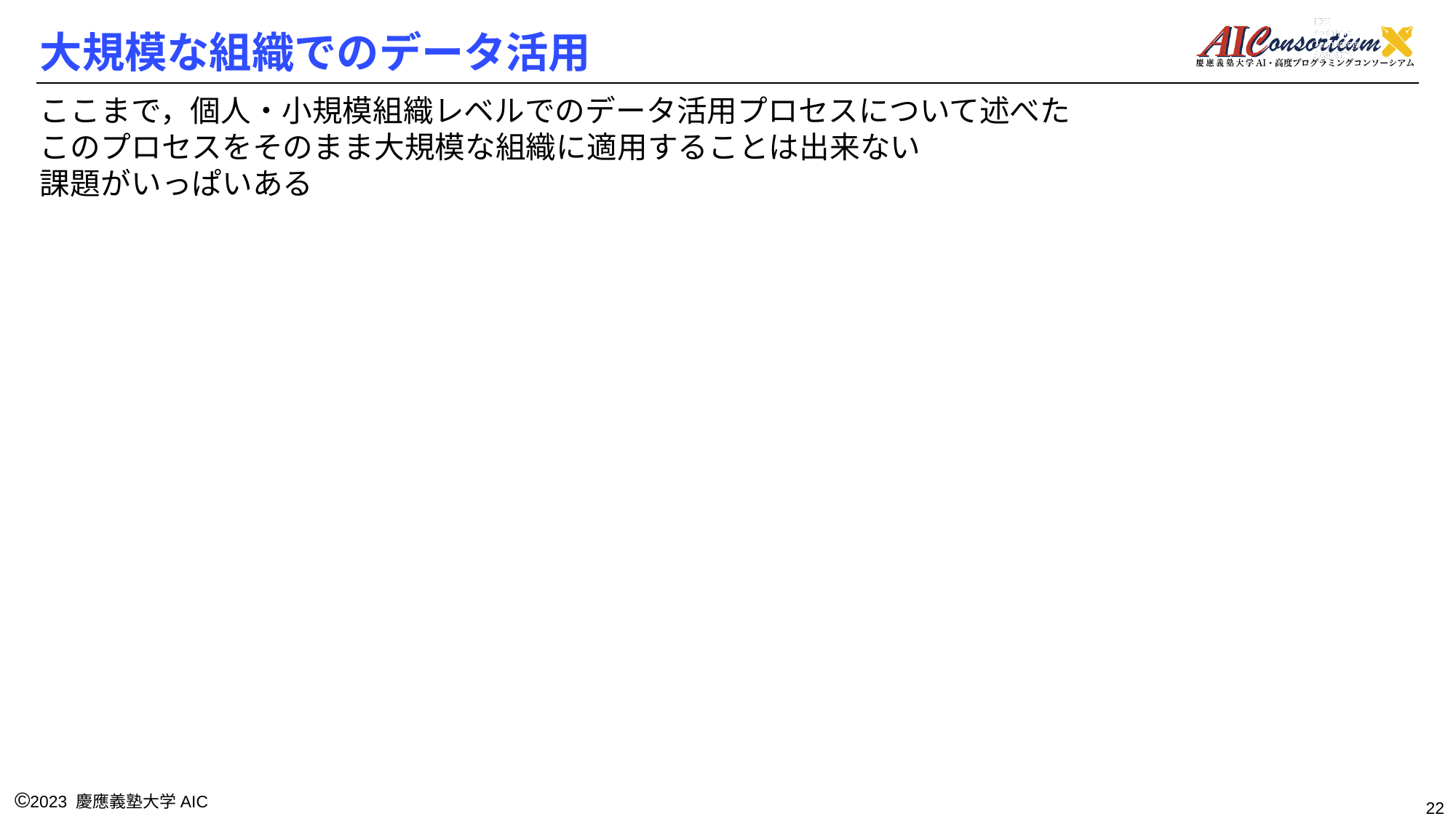

# 大規模な組織でのデータ活用
ここまで，個人・小規模組織レベルでのデータ活用プロセスについて述べた
このプロセスをそのまま大規模な組織に適用することは出来ない
課題がいっぱいある
22